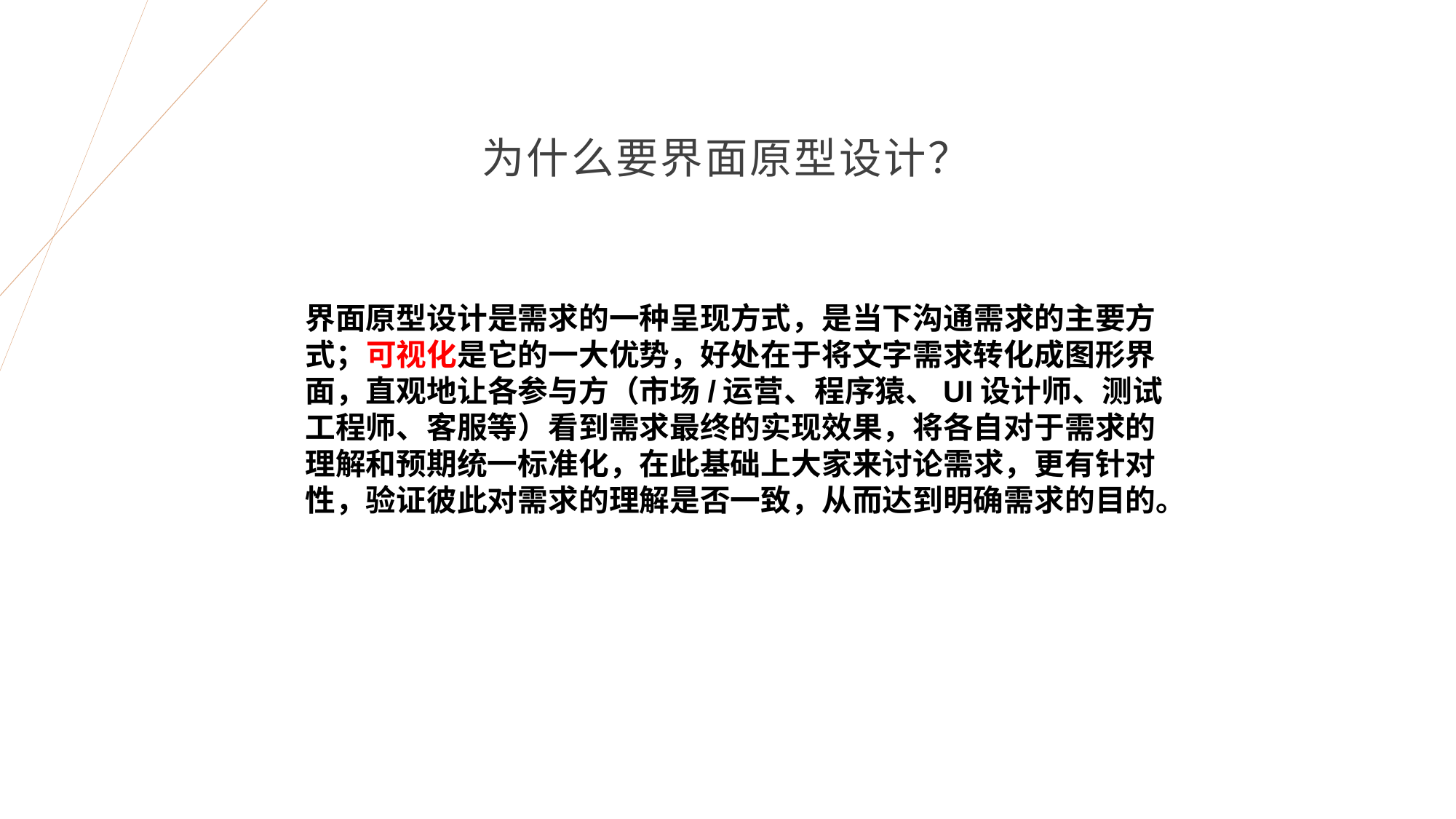

# 为什么要界面原型设计？
界面原型设计是需求的一种呈现方式，是当下沟通需求的主要方式；可视化是它的一大优势，好处在于将文字需求转化成图形界面，直观地让各参与方（市场/运营、程序猿、UI设计师、测试工程师、客服等）看到需求最终的实现效果，将各自对于需求的理解和预期统一标准化，在此基础上大家来讨论需求，更有针对性，验证彼此对需求的理解是否一致，从而达到明确需求的目的。
14